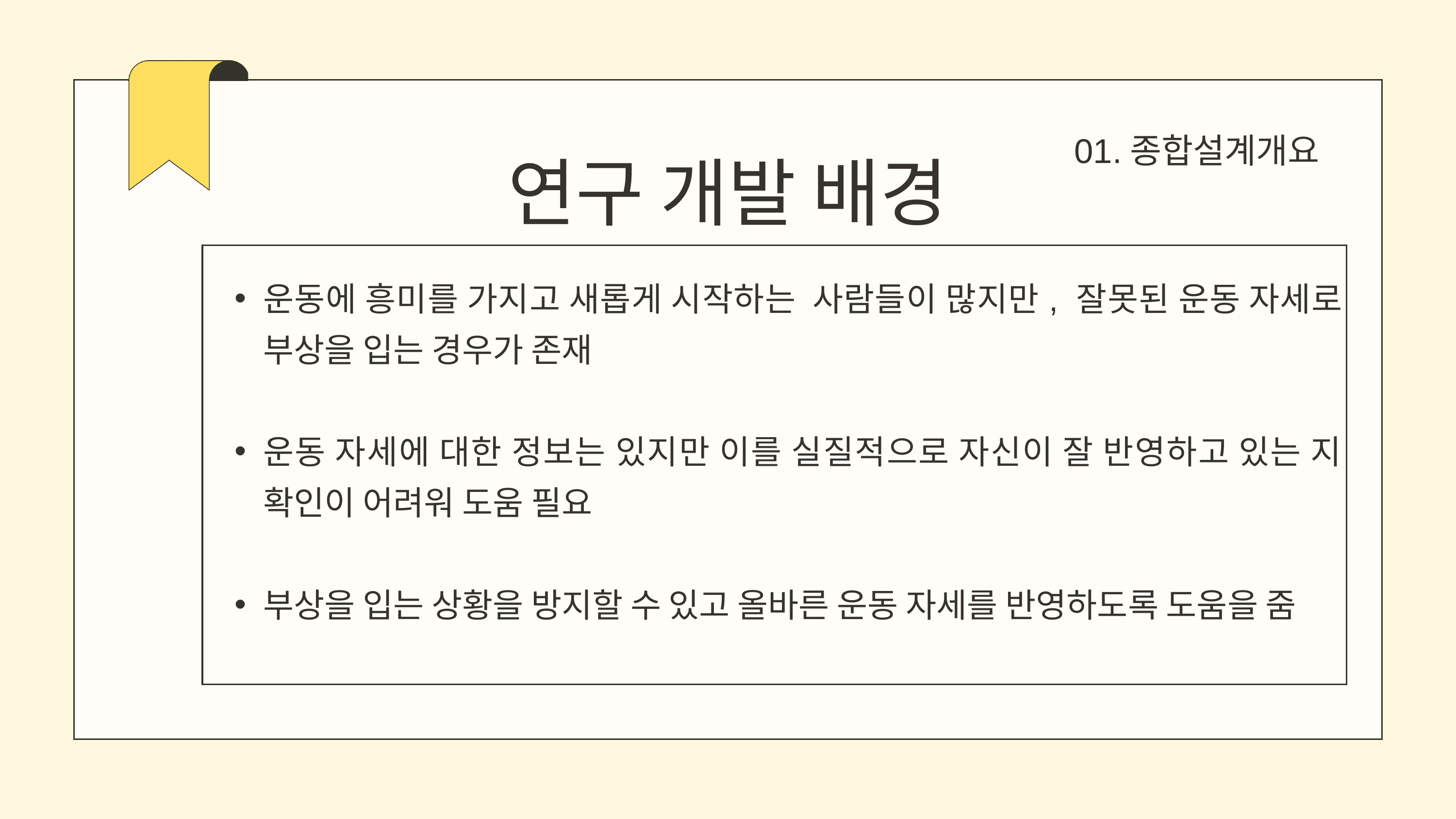

01.종합설계개요
연구 개발 배경

운동에 흥미를 가지고 새롭게 시작하는  사람들이 많지만, 잘못된 운동 자세로 부상을 입는 경우가 존재

운동 자세에 대한 정보는 있지만 이를 실질적으로 자신이 잘 반영하고 있는 지 확인이 어려워 도움 필요

부상을 입는 상황을 방지할 수 있고 올바른 운동 자세를 반영하도록 도움을 줌